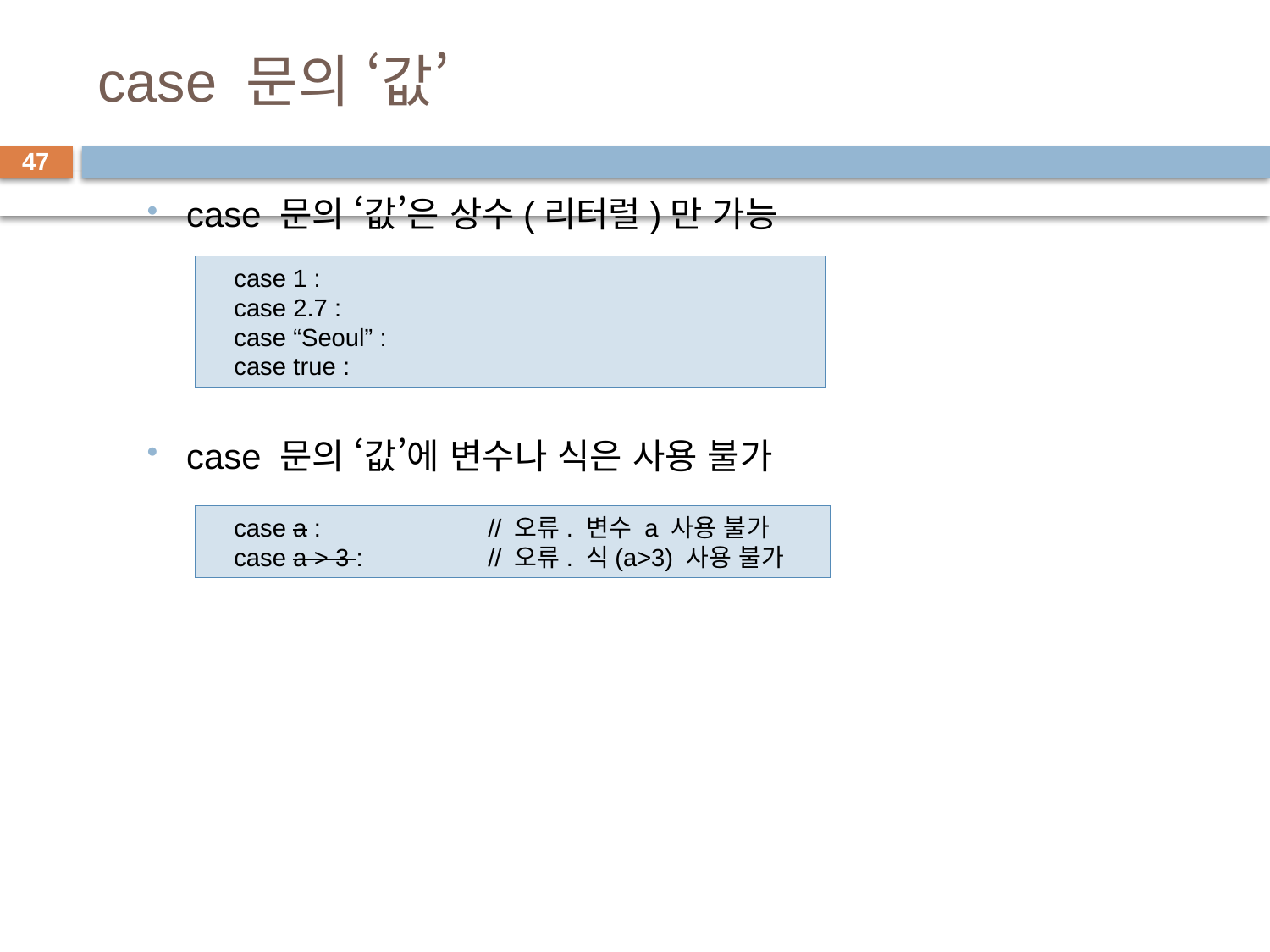

# case 문의 ‘값’
47
case 문의 ‘값’은 상수(리터럴)만 가능

case 문의 ‘값’에 변수나 식은 사용 불가

case 1 :
case 2.7 :
case “Seoul” :
case true :
case a :		// 오류. 변수 a 사용 불가
case a > 3 :	// 오류. 식(a>3) 사용 불가